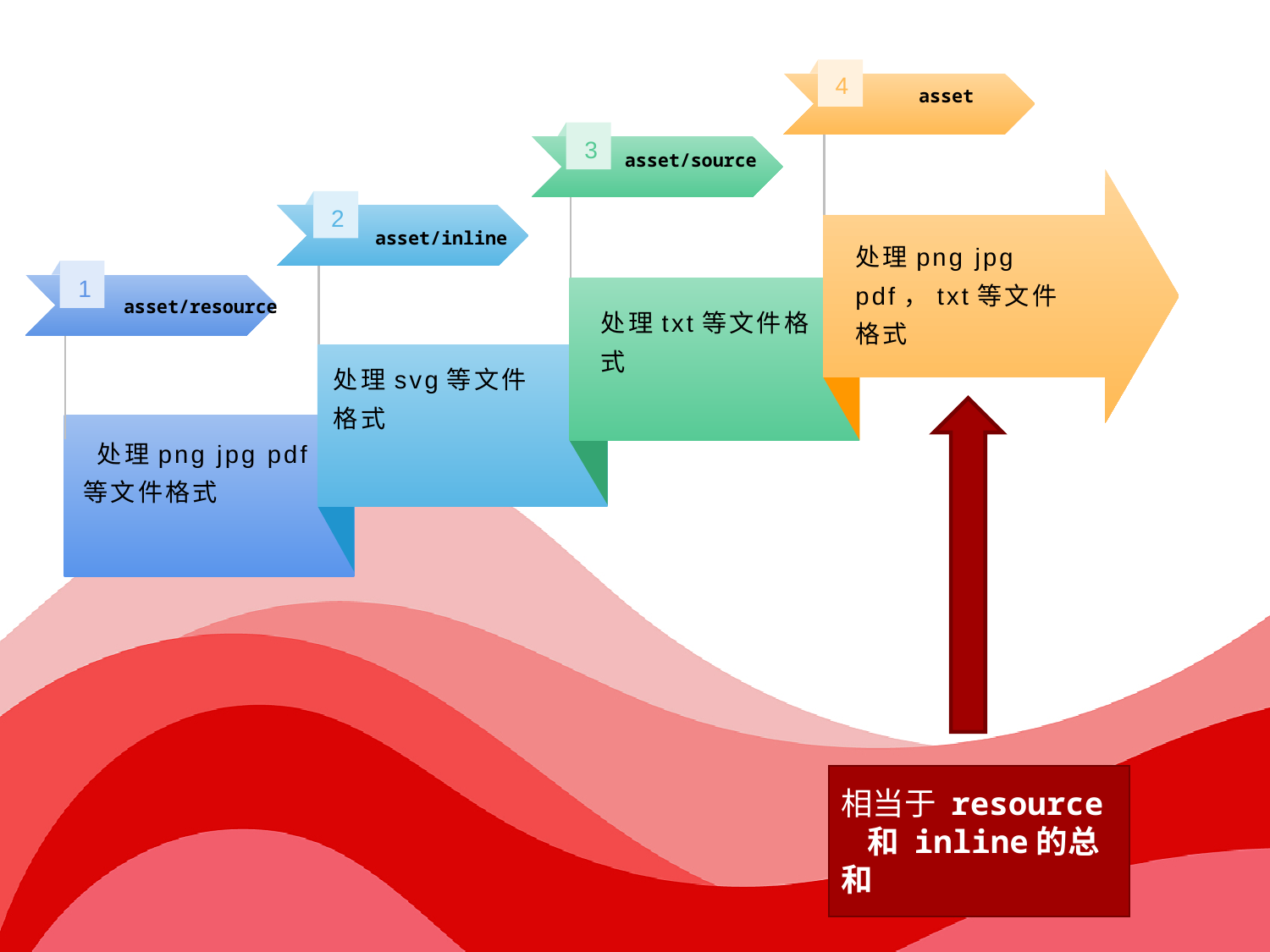

4

asset

3

asset/source

2

asset/inline

处理png jpg pdf，txt等文件格式

1

asset/resource

处理txt等文件格式

处理svg等文件格式

 处理png jpg pdf等文件格式

相当于 resource  和 inline的总和